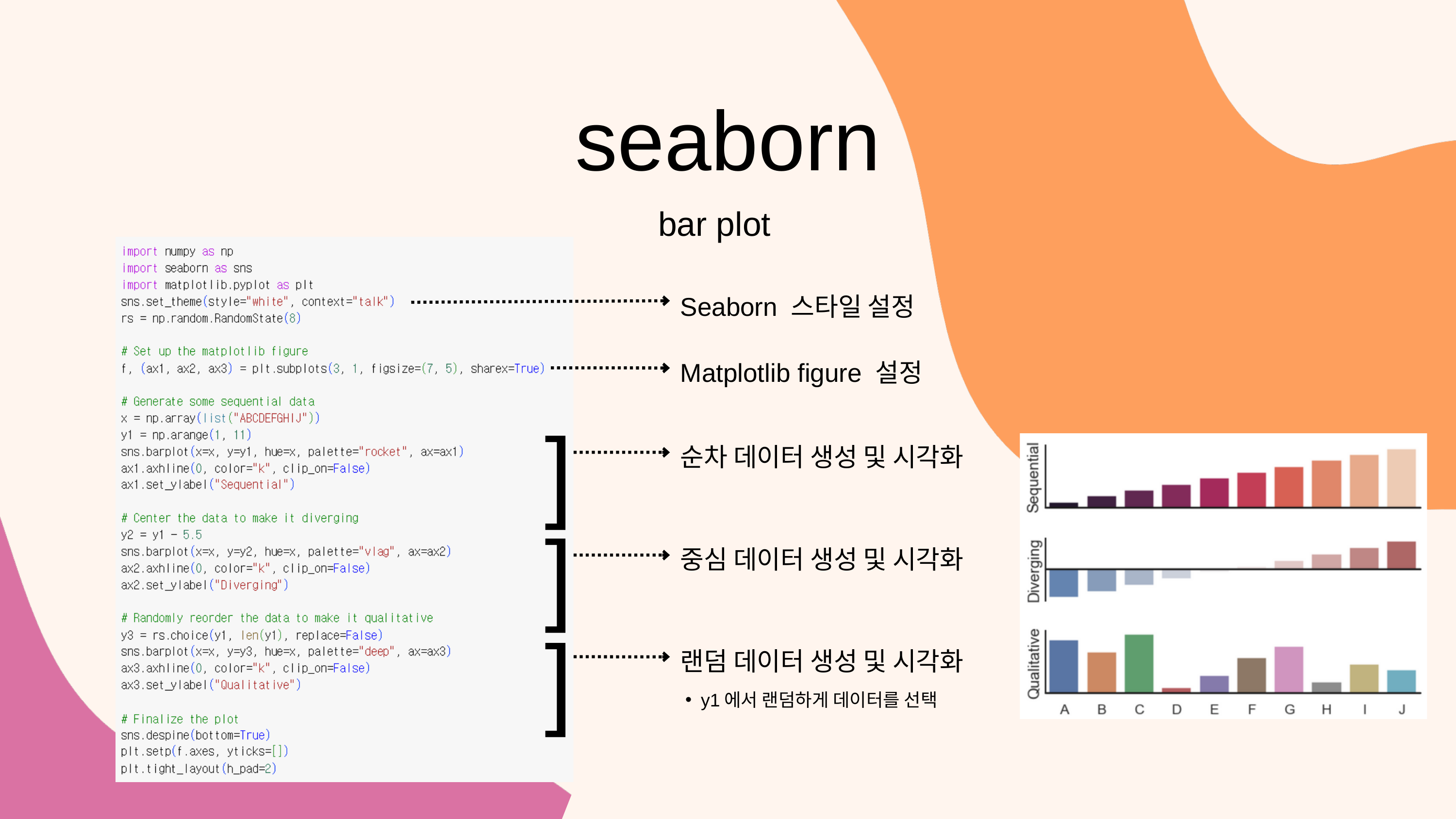

seaborn
bar plot

Seaborn 스타일 설정

]
Matplotlib figure 설정

순차 데이터 생성 및 시각화

]

중심 데이터 생성 및 시각화
]

랜덤 데이터 생성 및 시각화

y1에서 랜덤하게 데이터를 선택